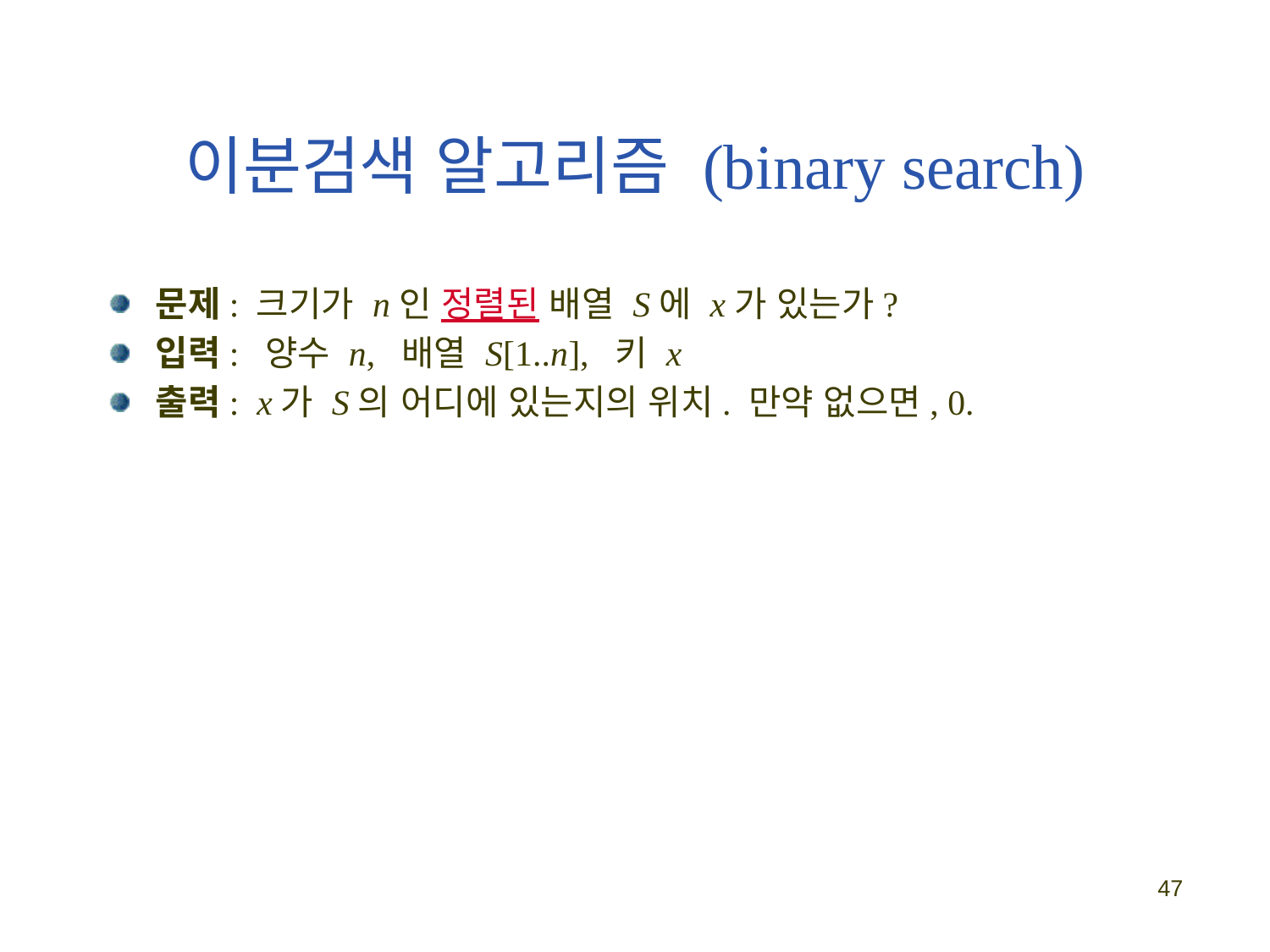

# 이분검색 알고리즘 (binary search)
문제: 크기가 n인 정렬된 배열 S에 x가 있는가?
입력:  양수 n,  배열 S[1..n],  키 x
출력:  x가 S의 어디에 있는지의 위치. 만약 없으면, 0.
47